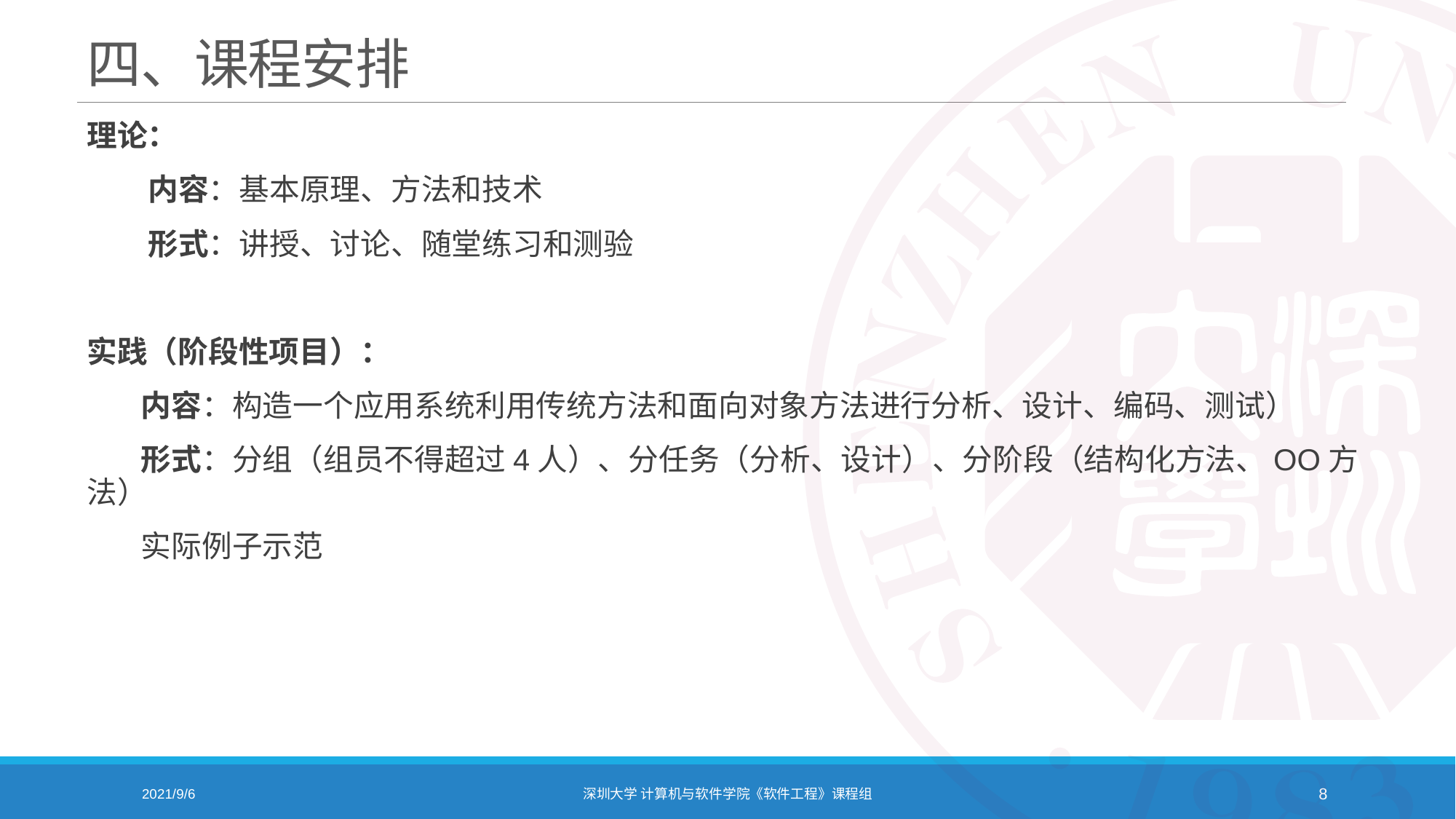

# 四、课程安排
理论：
        内容：基本原理、方法和技术
        形式：讲授、讨论、随堂练习和测验

实践（阶段性项目）：
       内容：构造一个应用系统利用传统方法和面向对象方法进行分析、设计、编码、测试）
       形式：分组（组员不得超过4人）、分任务（分析、设计）、分阶段（结构化方法、OO方法）
       实际例子示范

2021/9/6
深圳大学 计算机与软件学院《软件工程》课程组
8